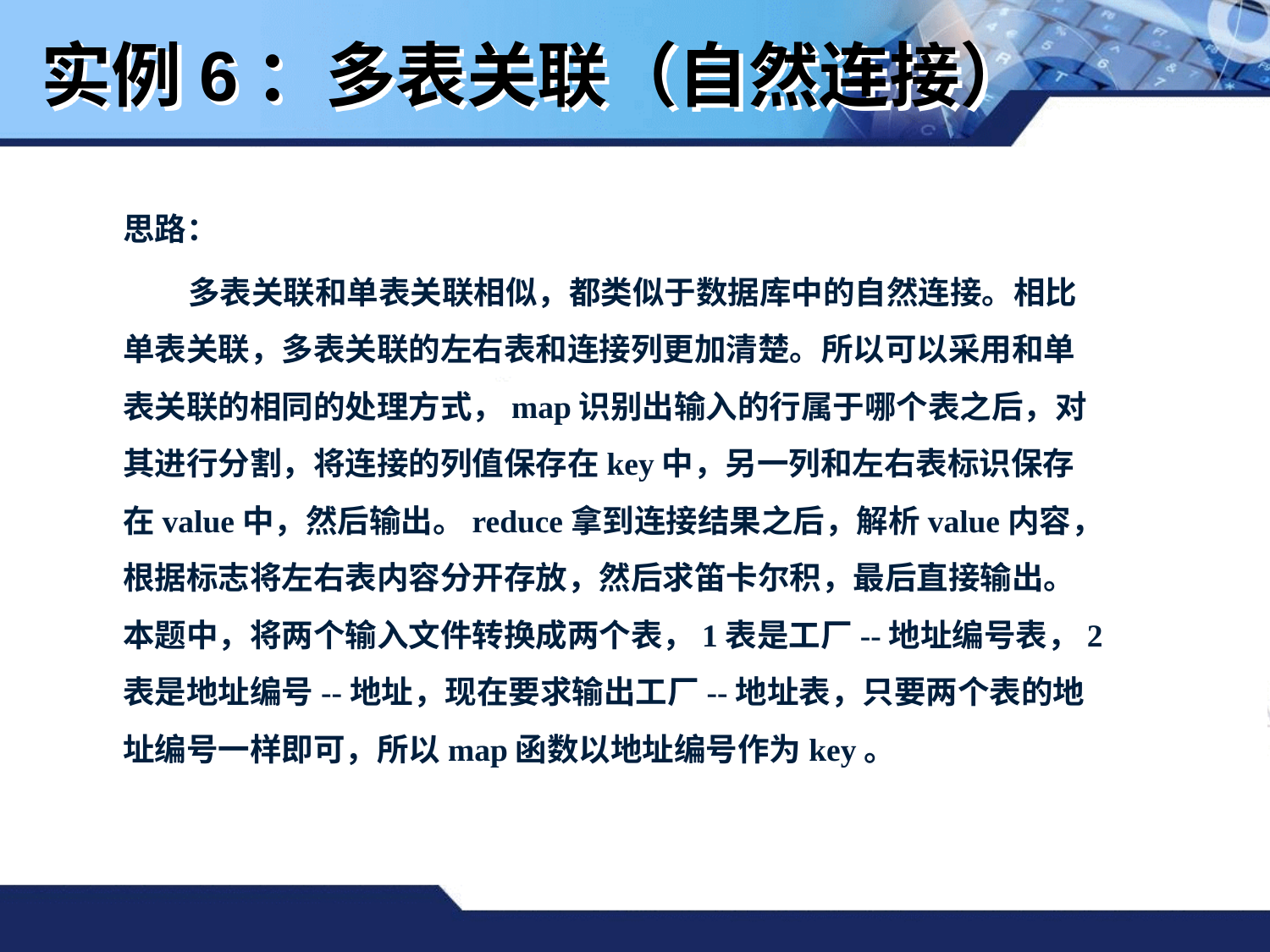

# 实例6：多表关联（自然连接）
思路：
        多表关联和单表关联相似，都类似于数据库中的自然连接。相比单表关联，多表关联的左右表和连接列更加清楚。所以可以采用和单表关联的相同的处理方式，map识别出输入的行属于哪个表之后，对其进行分割，将连接的列值保存在key中，另一列和左右表标识保存在value中，然后输出。reduce拿到连接结果之后，解析value内容，根据标志将左右表内容分开存放，然后求笛卡尔积，最后直接输出。本题中，将两个输入文件转换成两个表，1表是工厂--地址编号表，2表是地址编号--地址，现在要求输出工厂--地址表，只要两个表的地址编号一样即可，所以map函数以地址编号作为key。